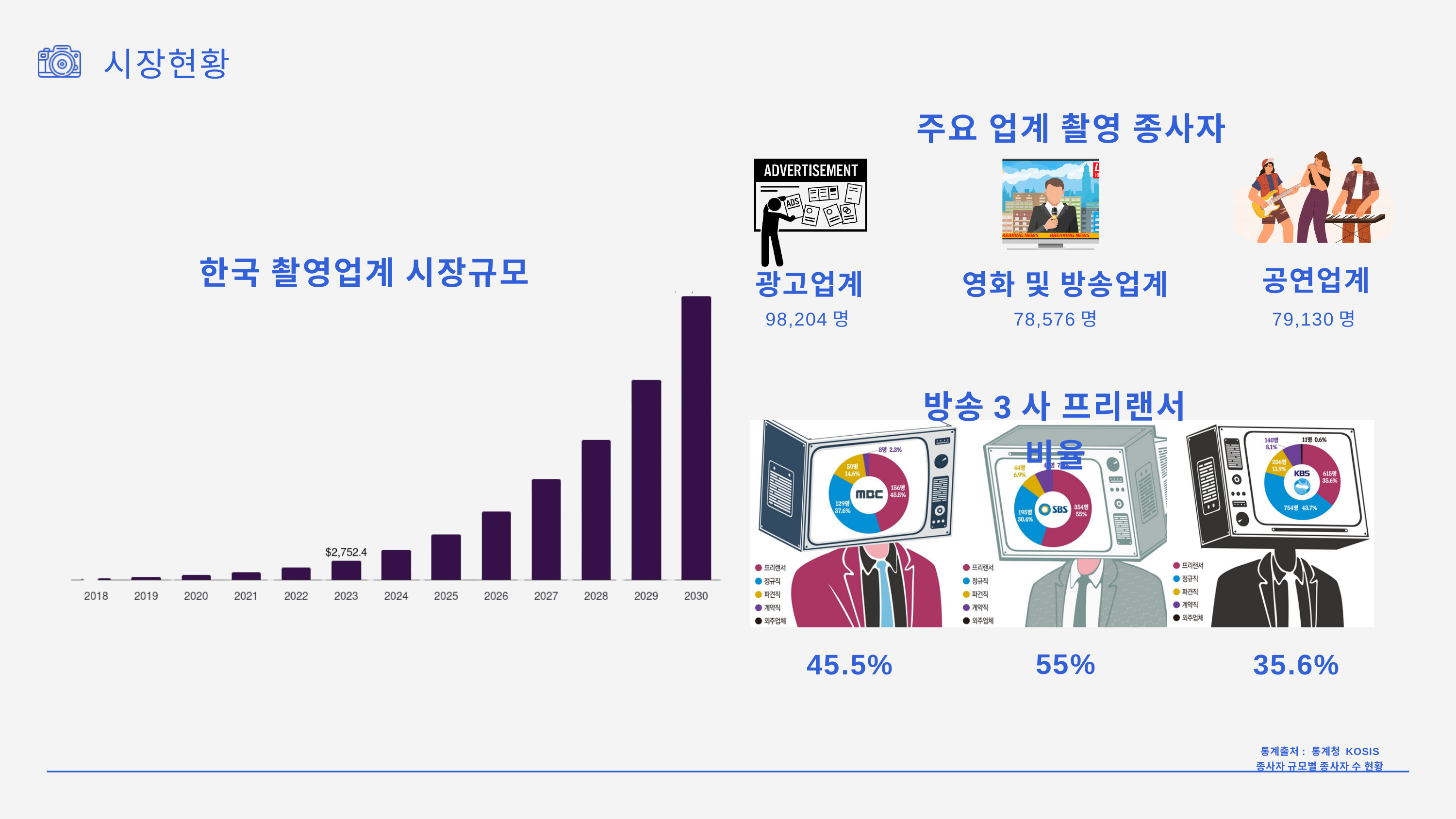

시장현황
주요 업계 촬영 종사자

한국 촬영업계 시장규모

공연업계
광고업계
영화 및 방송업계
98,204명
78,576명
79,130명
방송3사 프리랜서 비율

55%
45.5%
35.6%
통계출처: 통계청 KOSIS
종사자 규모별 종사자 수 현황